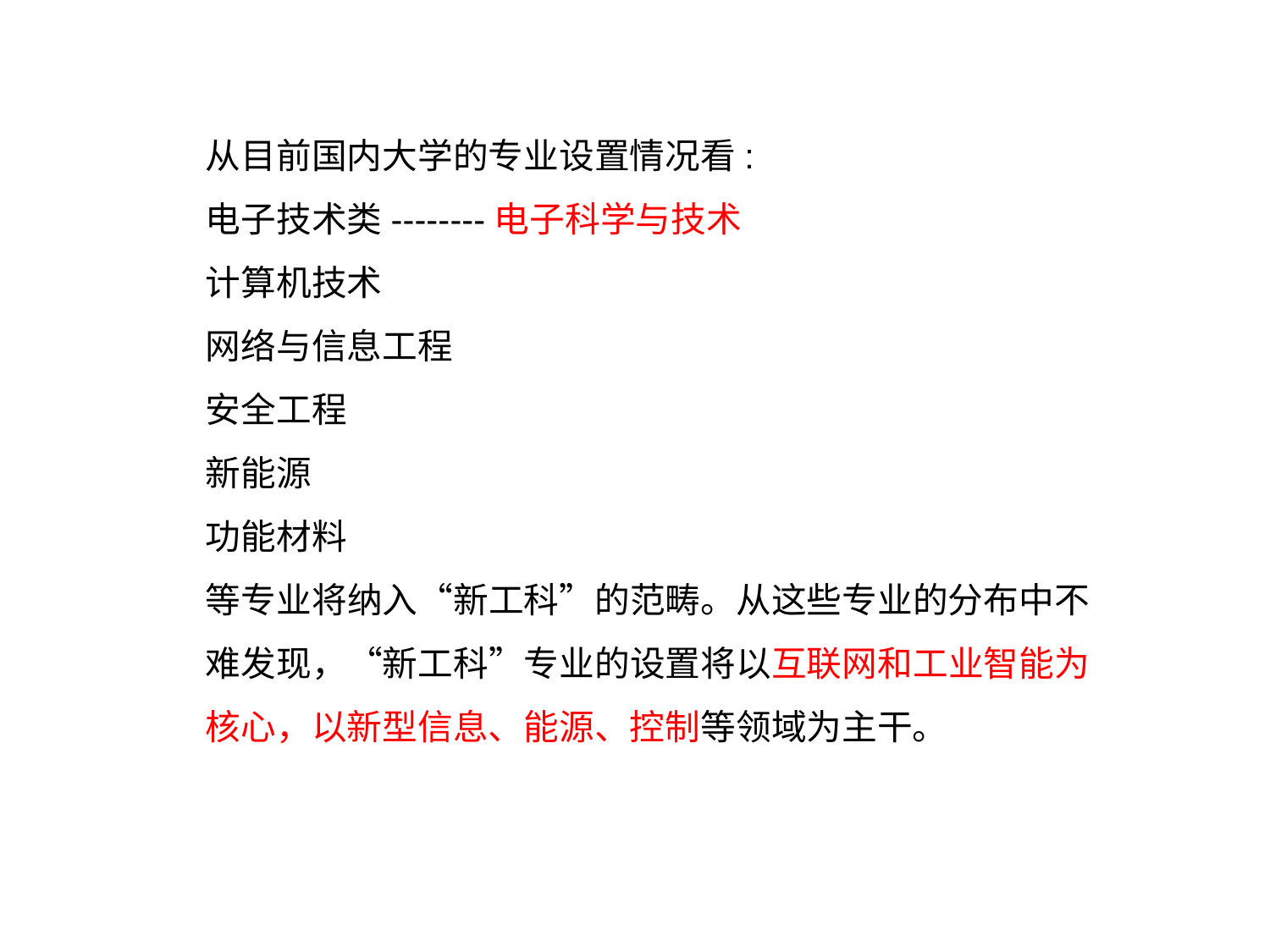

从目前国内大学的专业设置情况看:
电子技术类--------电子科学与技术
计算机技术
网络与信息工程
安全工程
新能源
功能材料
等专业将纳入“新工科”的范畴。从这些专业的分布中不难发现，“新工科”专业的设置将以互联网和工业智能为核心，以新型信息、能源、控制等领域为主干。

44